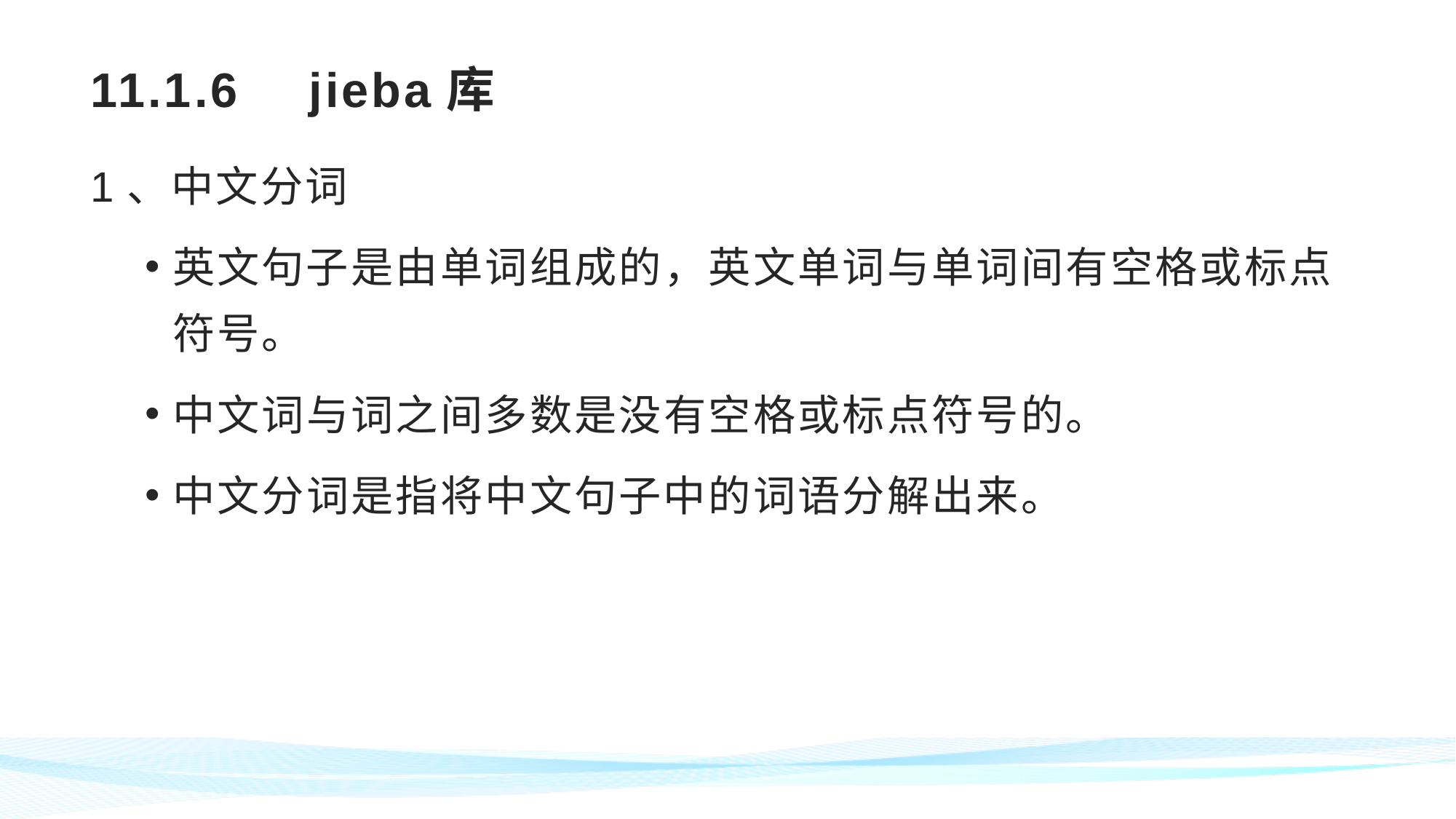

# 11.1.6 	jieba库
1、中文分词
英文句子是由单词组成的，英文单词与单词间有空格或标点符号。
中文词与词之间多数是没有空格或标点符号的。
中文分词是指将中文句子中的词语分解出来。